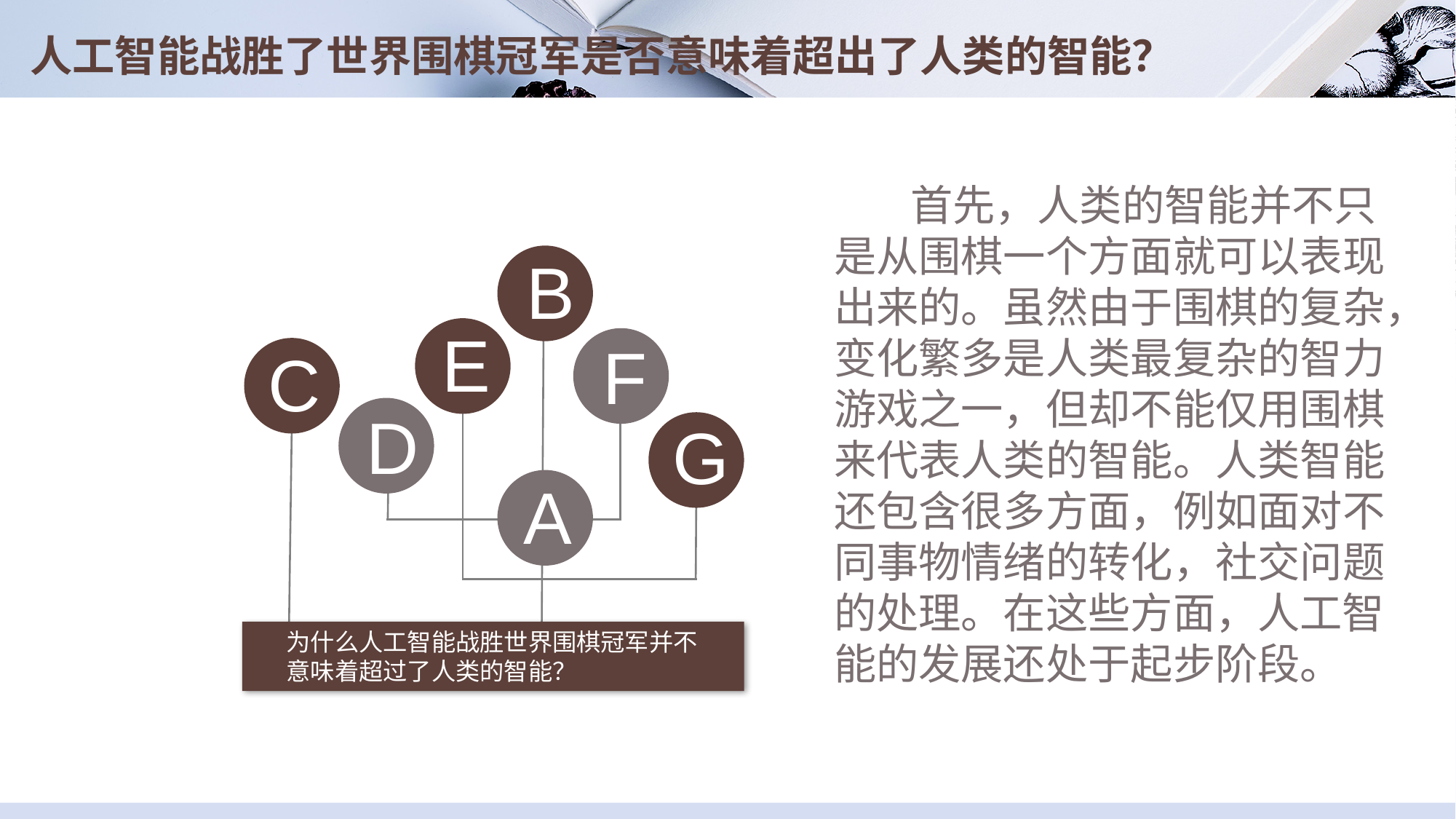

# 人工智能战胜了世界围棋冠军是否意味着超出了人类的智能？
       首先，人类的智能并不只是从围棋一个方面就可以表现出来的。虽然由于围棋的复杂，变化繁多是人类最复杂的智力游戏之一，但却不能仅用围棋来代表人类的智能。人类智能还包含很多方面，例如面对不同事物情绪的转化，社交问题的处理。在这些方面，人工智能的发展还处于起步阶段。
B

E

F

C

D

G

A

为什么人工智能战胜世界围棋冠军并不意味着超过了人类的智能？

0.5 秒延迟符，无
意义，可删除.